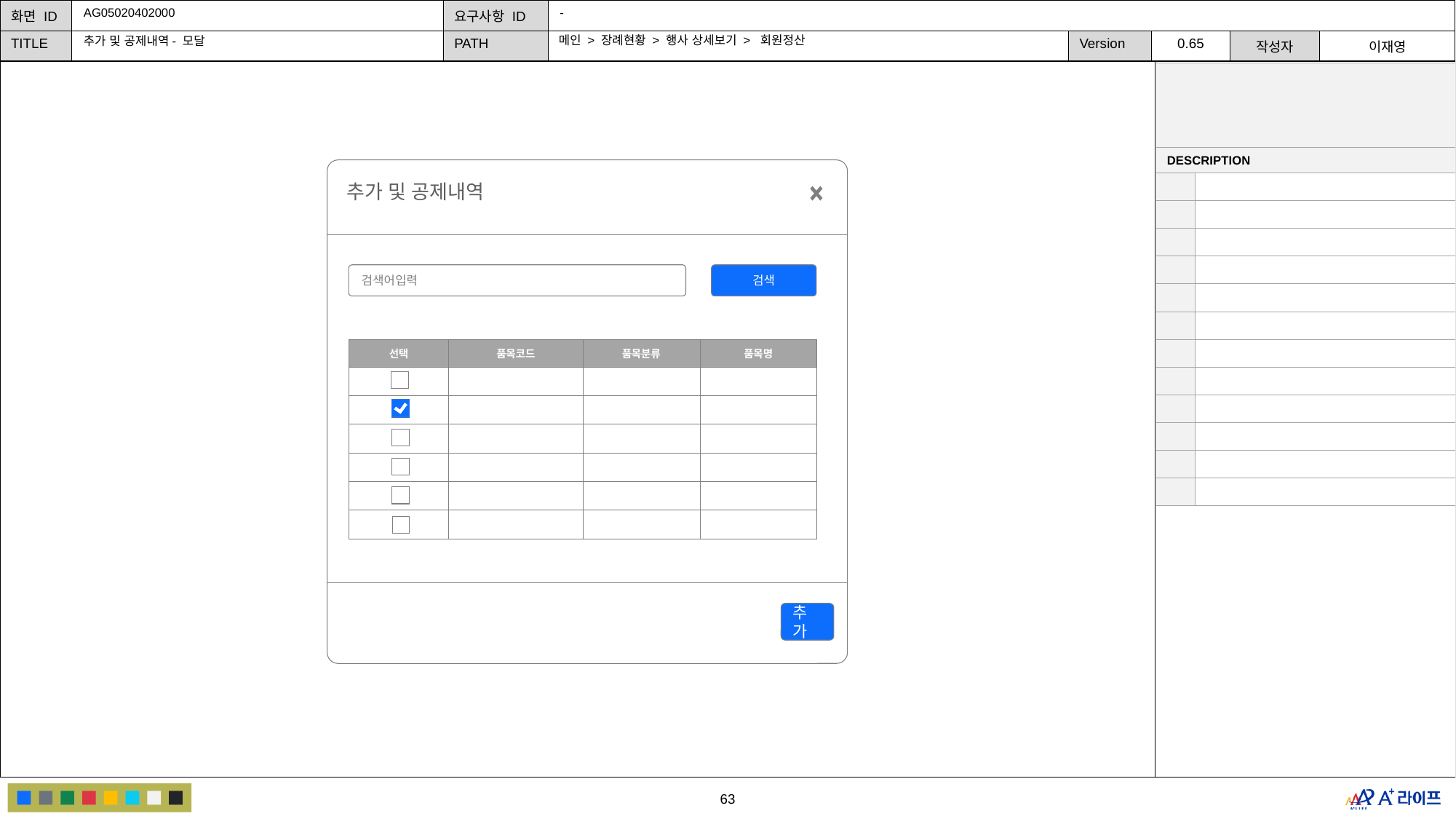

AG05020402000
-
메인 > 장례현황 > 행사 상세보기 >  회원정산
추가 및 공제내역- 모달
|  |  |
| --- | --- |
| DESCRIPTION |  |
|  |  |
|  |  |
|  |  |
|  |  |
|  |  |
|  |  |
|  |  |
|  |  |
|  |  |
|  |  |
|  |  |
|  |  |
추가 및 공제내역

검색어입력
검색
| 선택 | 품목코드 | 품목분류 | 품목명 |
| --- | --- | --- | --- |
|  |  |  |  |
|  |  |  |  |
|  |  |  |  |
|  |  |  |  |
|  |  |  |  |
|  |  |  |  |

추가